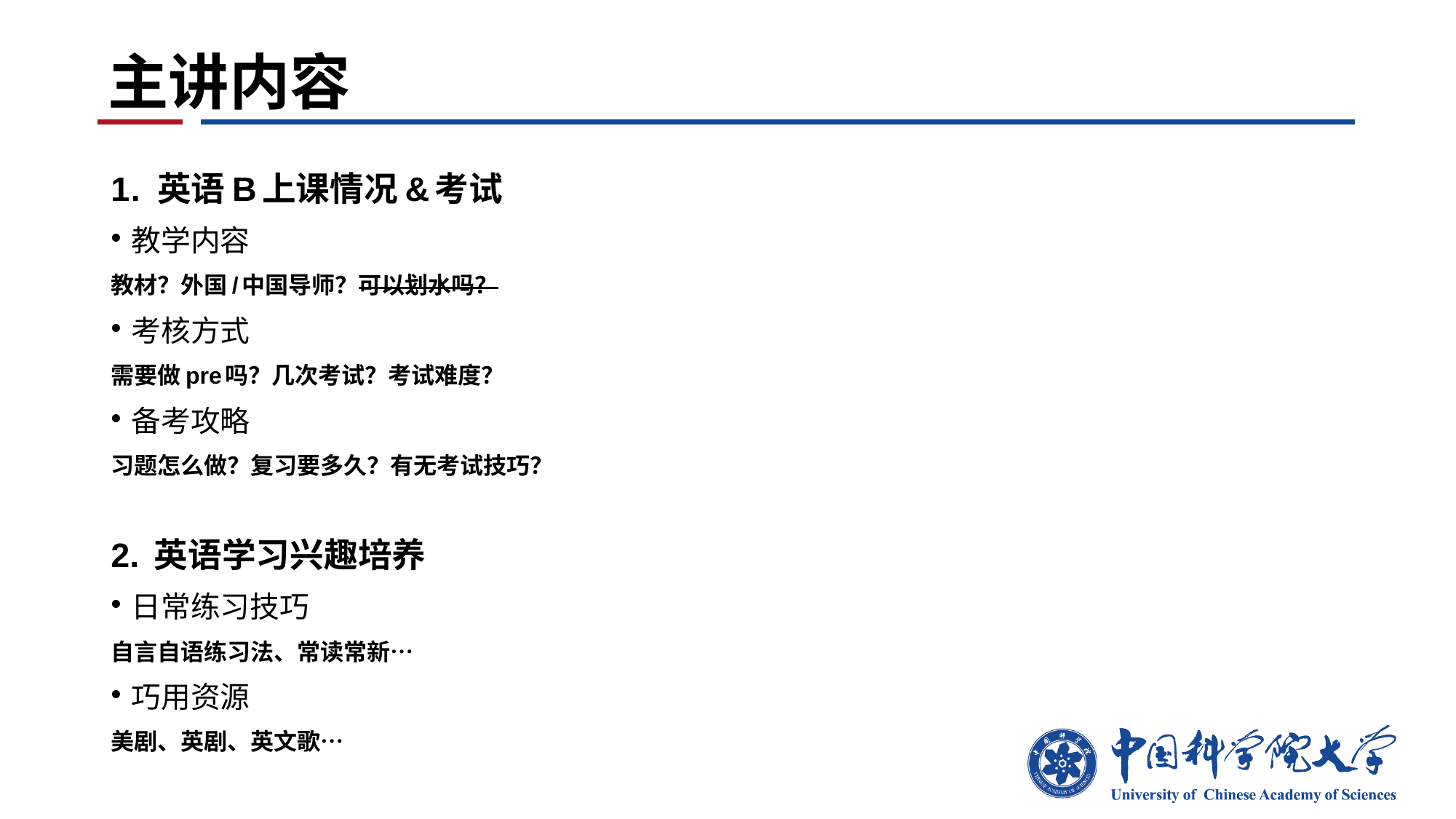

# 主讲内容
英语B上课情况&考试
教学内容
教材？外国/中国导师？可以划水吗？
考核方式
需要做pre吗？几次考试？考试难度？
备考攻略
习题怎么做？复习要多久？有无考试技巧？

2. 英语学习兴趣培养
日常练习技巧
自言自语练习法、常读常新…
巧用资源
美剧、英剧、英文歌…